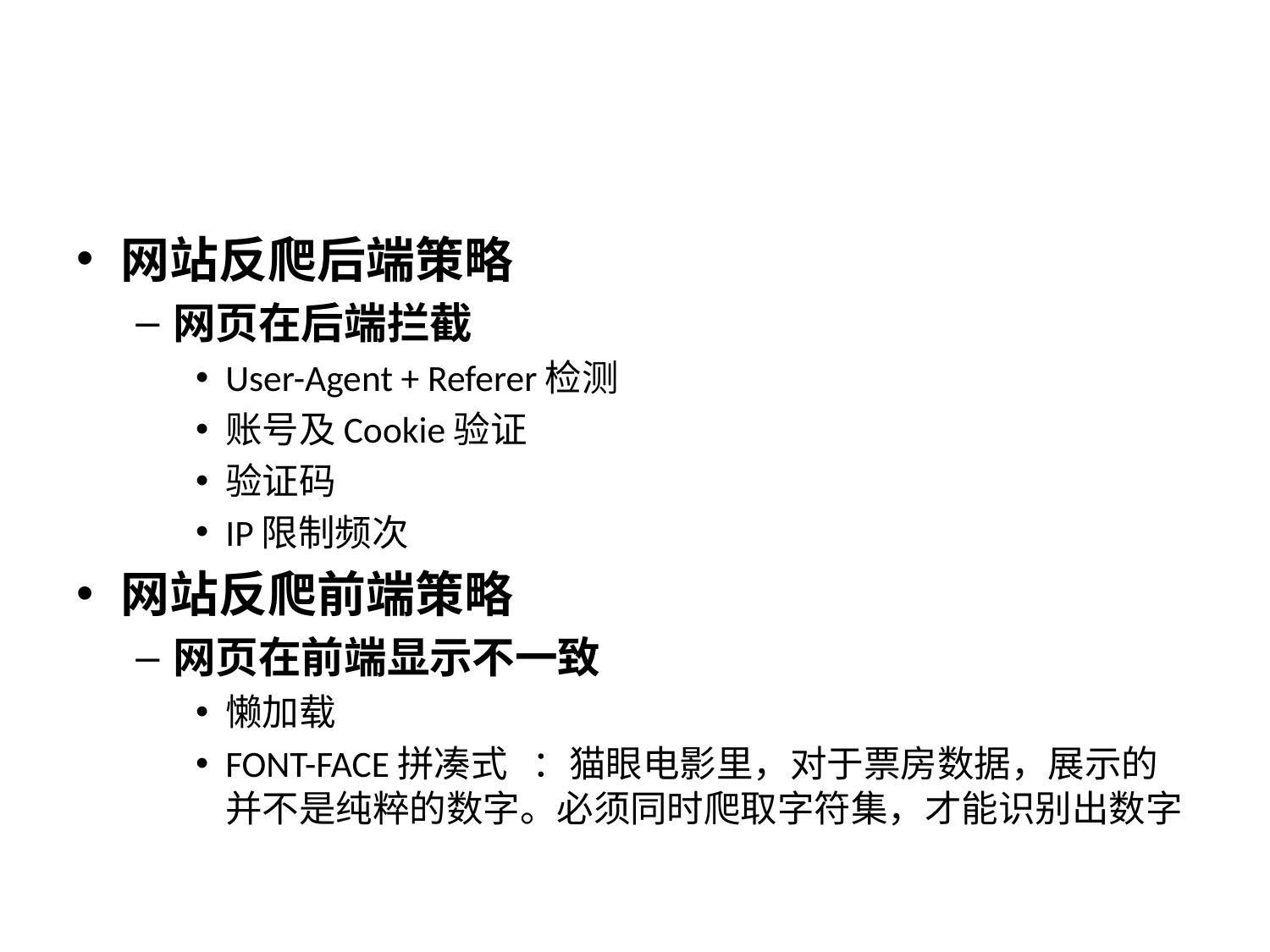

#
网站反爬后端策略
网页在后端拦截
User-Agent + Referer检测
账号及Cookie验证
验证码
IP限制频次
网站反爬前端策略
网页在前端显示不一致
懒加载
FONT-FACE拼凑式   ：猫眼电影里，对于票房数据，展示的并不是纯粹的数字。必须同时爬取字符集，才能识别出数字